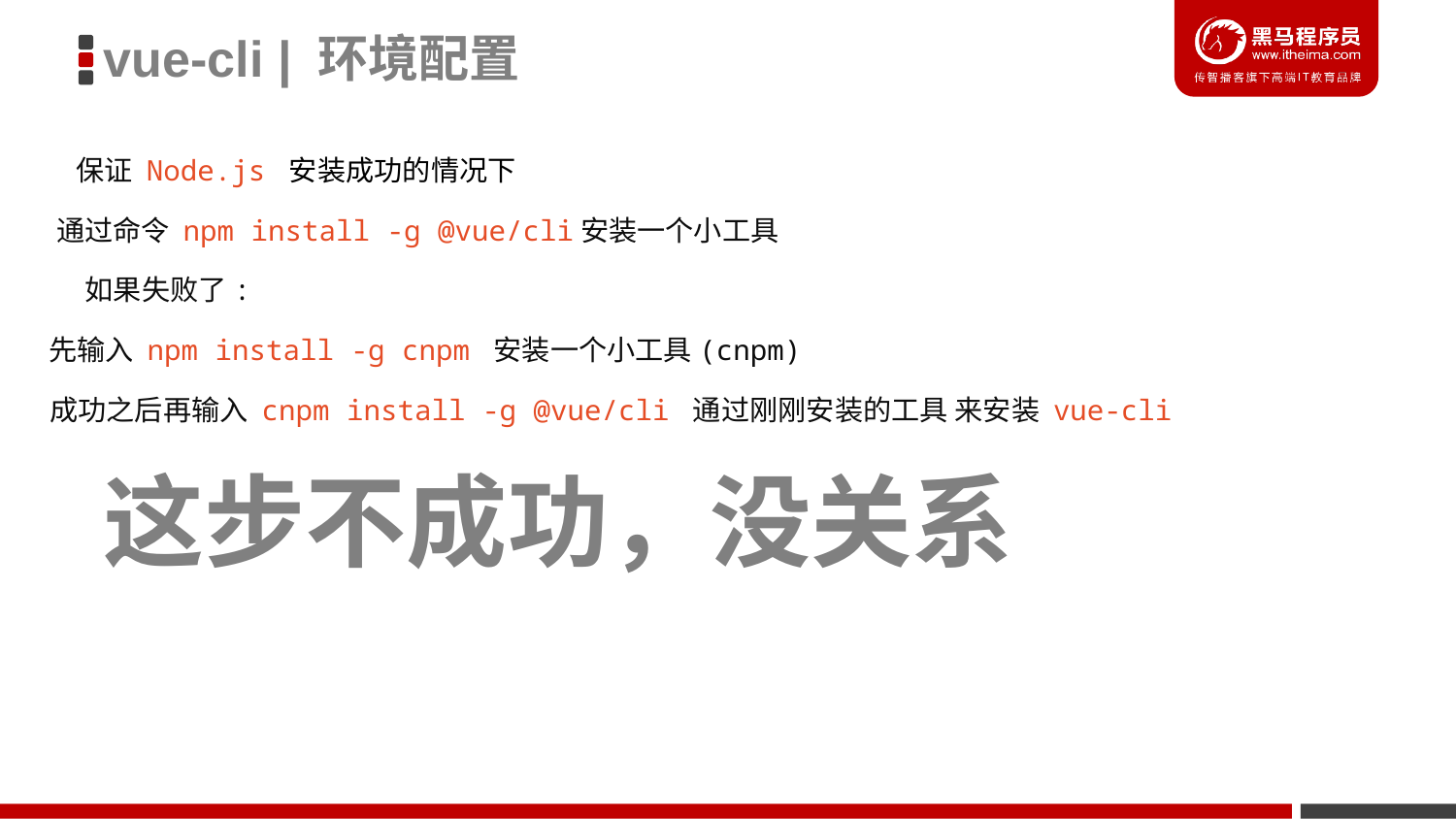

vue-cli | 环境配置
保证 Node.js 安装成功的情况下
通过命令 npm install -g @vue/cli安装一个小工具
如果失败了:
先输入 npm install -g cnpm 安装一个小工具(cnpm)
成功之后再输入 cnpm install -g @vue/cli 通过刚刚安装的工具 来安装 vue-cli
这步不成功，没关系